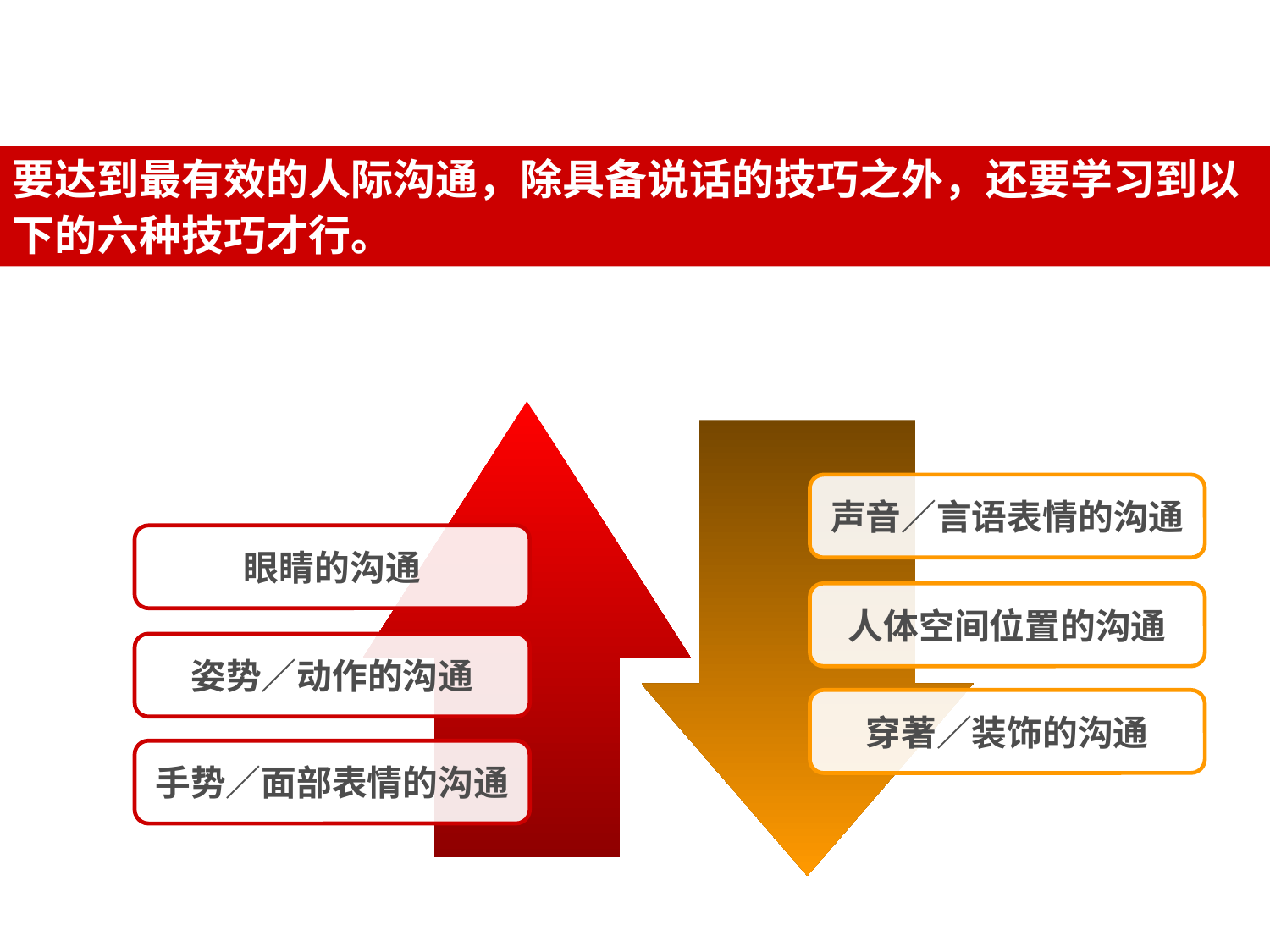

要达到最有效的人际沟通，除具备说话的技巧之外，还要学习到以下的六种技巧才行。

眼睛的沟通
姿势／动作的沟通
手势／面部表情的沟通

声音／言语表情的沟通
人体空间位置的沟通
穿著／装饰的沟通